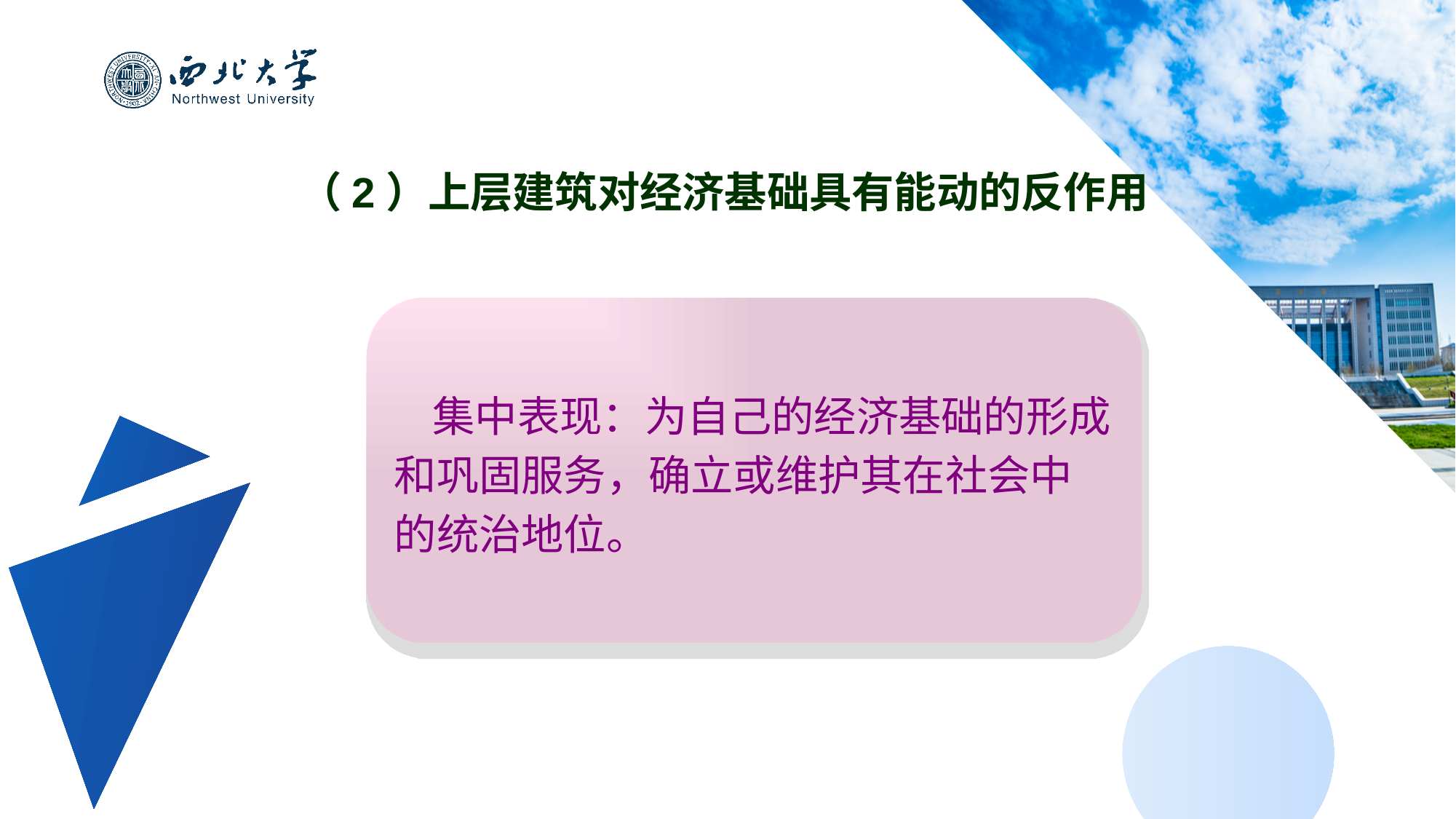

（2）上层建筑对经济基础具有能动的反作用
   集中表现：为自己的经济基础的形成和巩固服务，确立或维护其在社会中的统治地位。